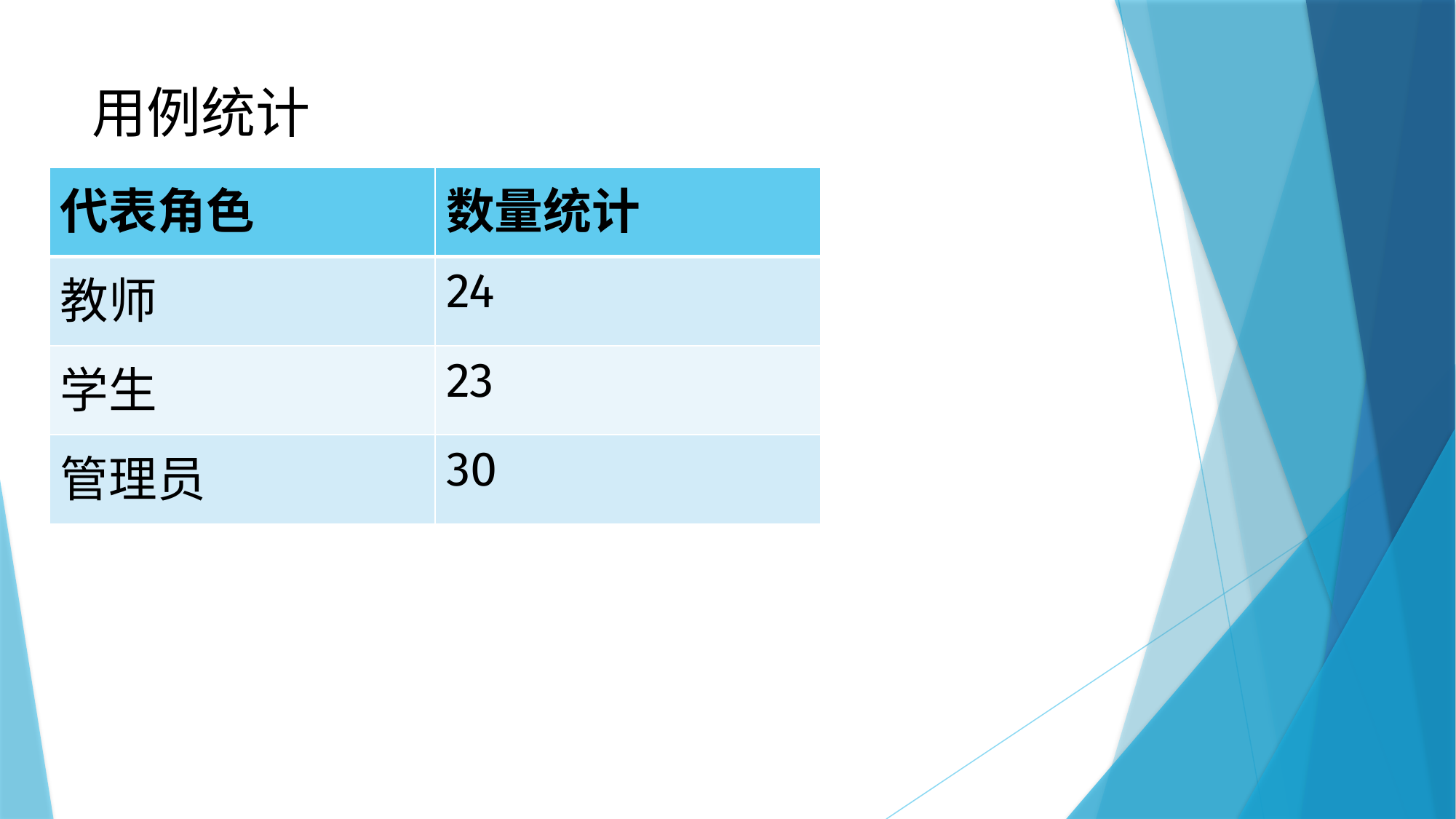

# 用例统计
| 代表角色 | 数量统计 |
| --- | --- |
| 教师 | 24 |
| 学生 | 23 |
| 管理员 | 30 |